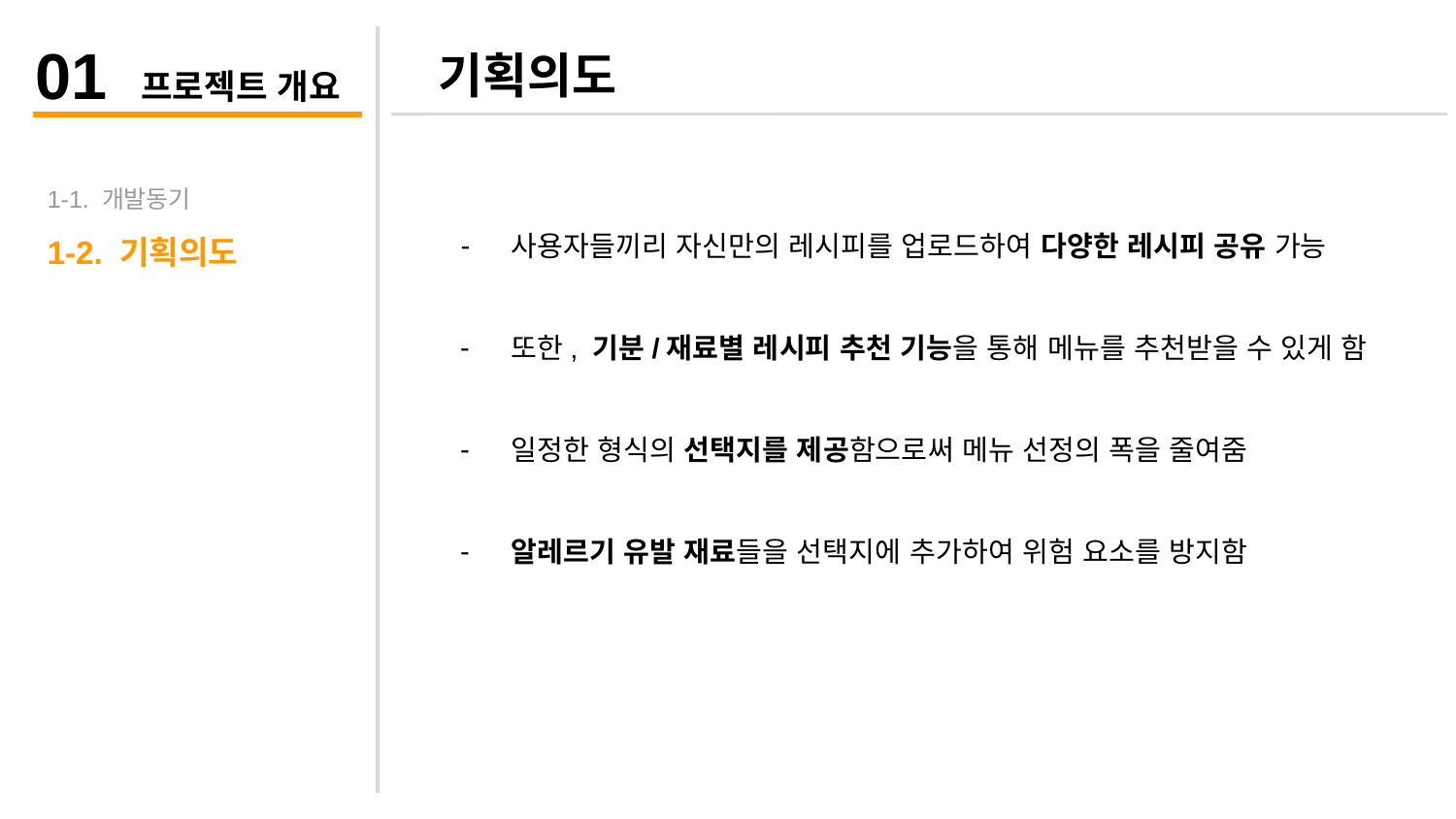

01 프로젝트 개요
기획의도
1-1. 개발동기
1-2. 기획의도
사용자들끼리 자신만의 레시피를 업로드하여 다양한 레시피 공유 가능

또한, 기분/재료별 레시피 추천 기능을 통해 메뉴를 추천받을 수 있게 함

일정한 형식의 선택지를 제공함으로써 메뉴 선정의 폭을 줄여줌

알레르기 유발 재료들을 선택지에 추가하여 위험 요소를 방지함